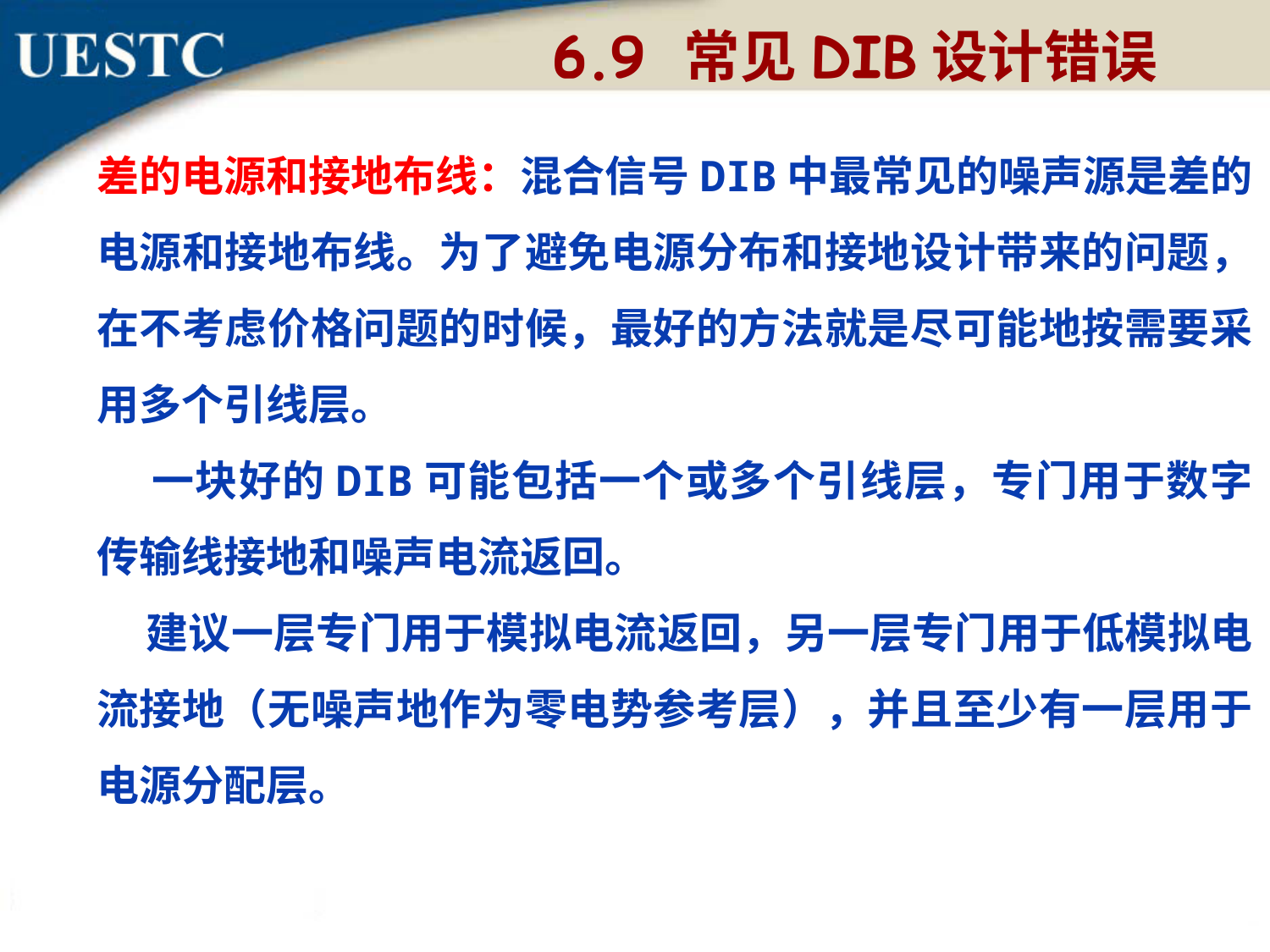

6.9 常见DIB设计错误
差的电源和接地布线：混合信号DIB中最常见的噪声源是差的电源和接地布线。为了避免电源分布和接地设计带来的问题，在不考虑价格问题的时候，最好的方法就是尽可能地按需要采用多个引线层。
    一块好的DIB可能包括一个或多个引线层，专门用于数字传输线接地和噪声电流返回。
    建议一层专门用于模拟电流返回，另一层专门用于低模拟电流接地（无噪声地作为零电势参考层），并且至少有一层用于电源分配层。